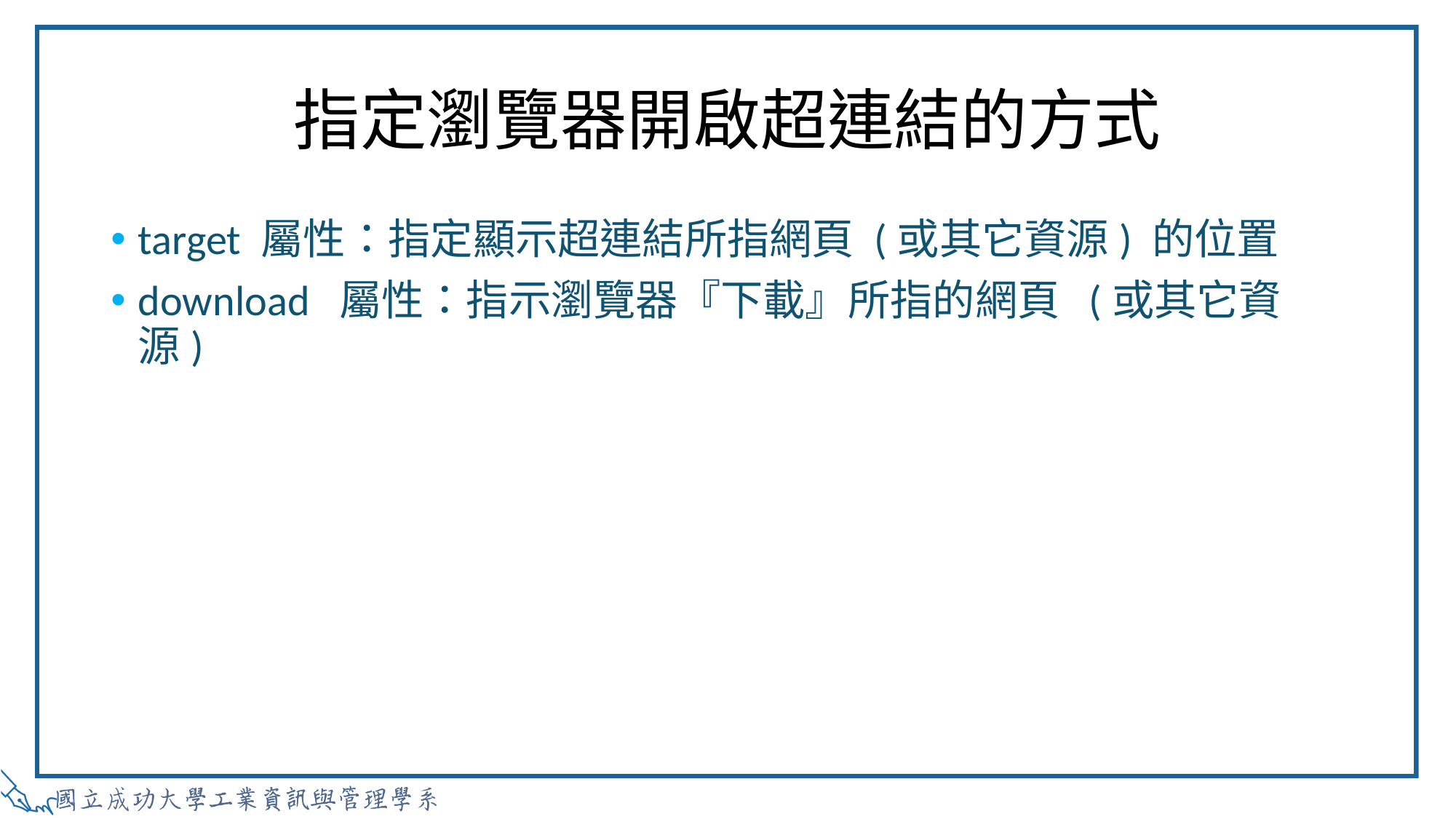

# 指定瀏覽器開啟超連結的方式
target 屬性：指定顯示超連結所指網頁 (或其它資源) 的位置
download  屬性：指示瀏覽器『下載』所指的網頁  (或其它資源)